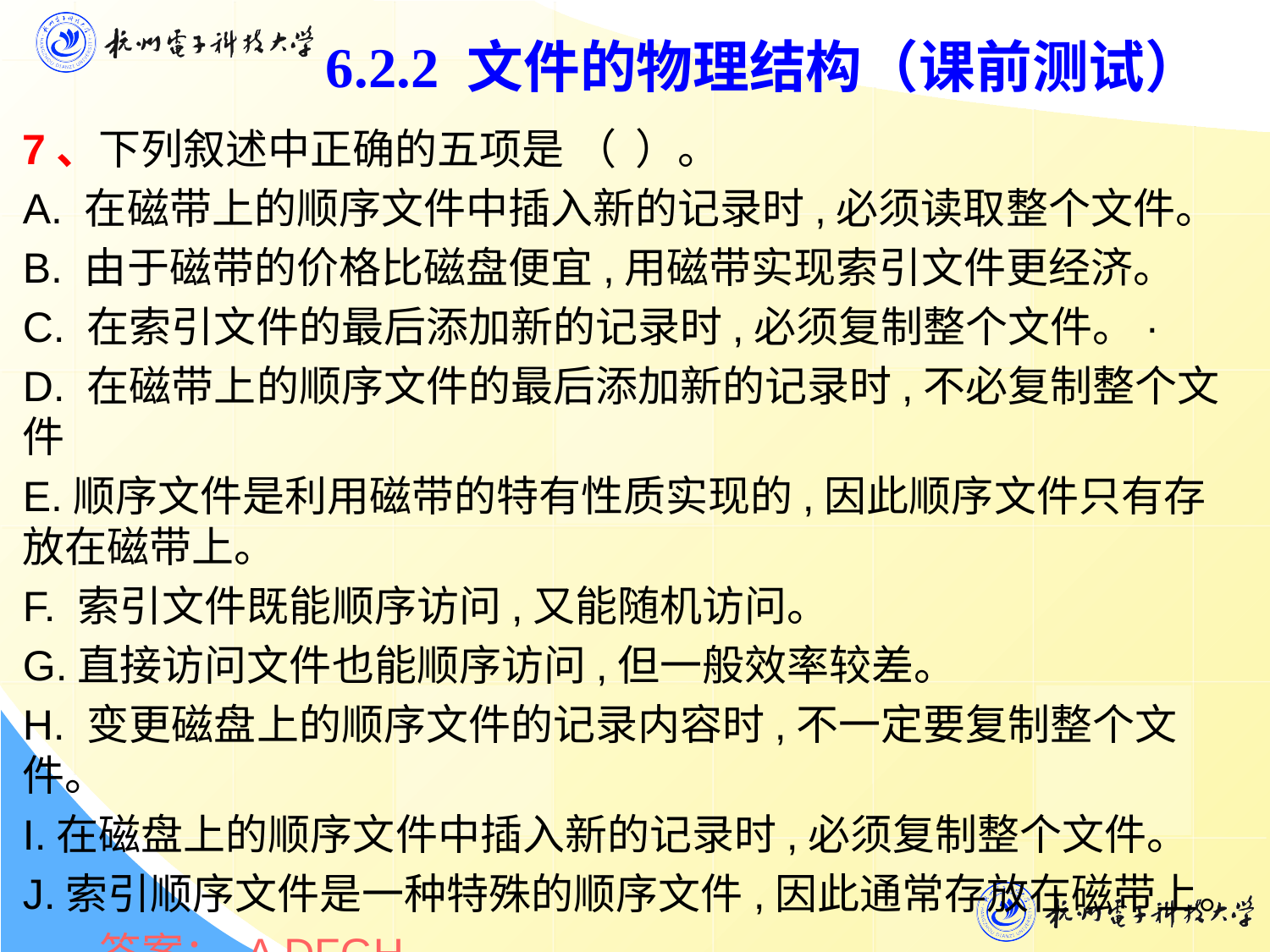

6.2.2 文件的物理结构（课前测试）
7、下列叙述中正确的五项是 （  ）。
A. 在磁带上的顺序文件中插入新的记录时,必须读取整个文件。
B. 由于磁带的价格比磁盘便宜,用磁带实现索引文件更经济。
C. 在索引文件的最后添加新的记录时,必须复制整个文件。·
D. 在磁带上的顺序文件的最后添加新的记录时,不必复制整个文件
E.顺序文件是利用磁带的特有性质实现的,因此顺序文件只有存放在磁带上。
F. 索引文件既能顺序访问,又能随机访问。
G.直接访问文件也能顺序访问,但一般效率较差。
H. 变更磁盘上的顺序文件的记录内容时,不一定要复制整个文件。
I.在磁盘上的顺序文件中插入新的记录时,必须复制整个文件。
J.索引顺序文件是一种特殊的顺序文件,因此通常存放在磁带上。
       答案： A DFGH